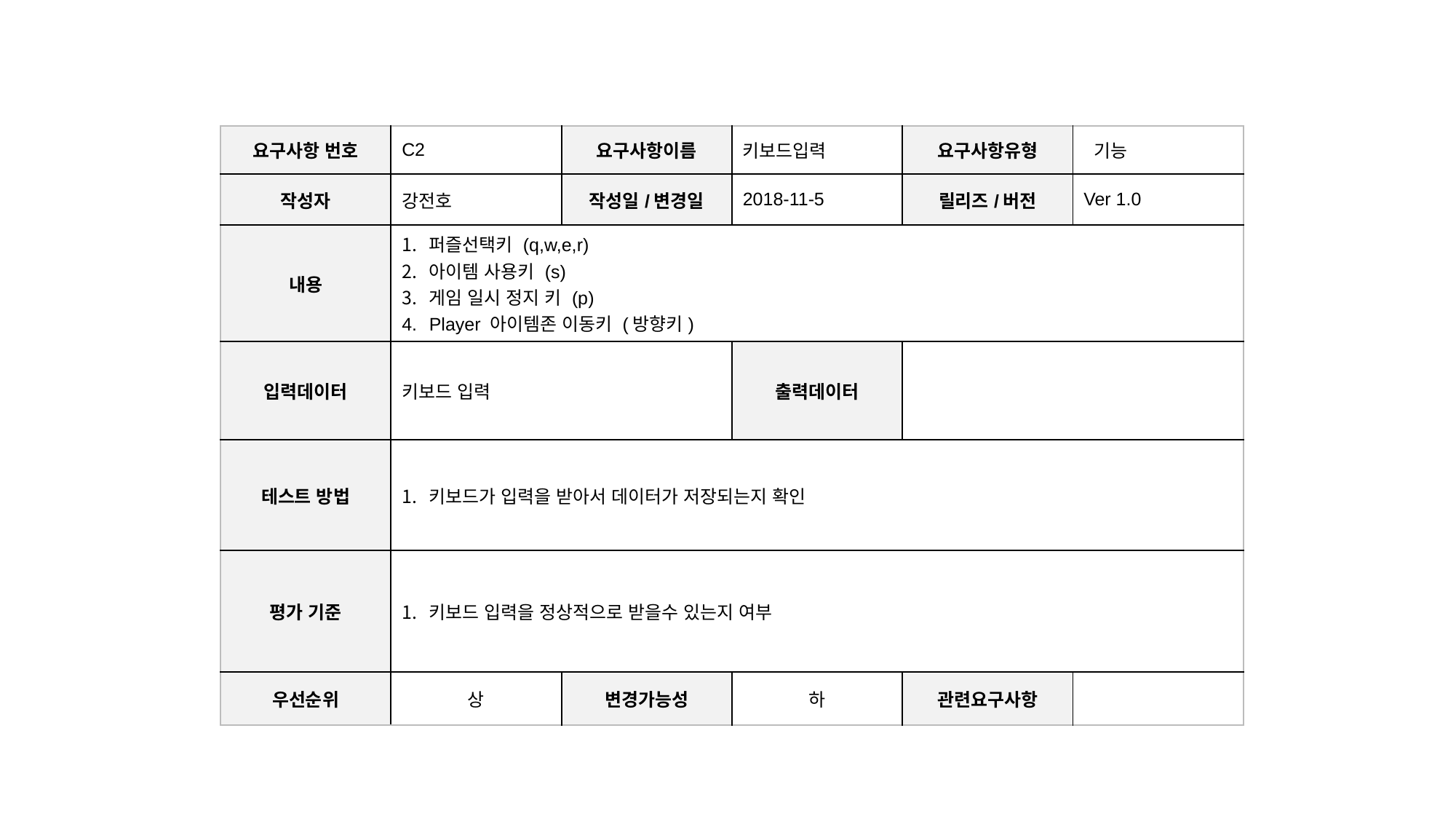

| 요구사항 번호 | C2 | 요구사항이름 | 키보드입력 | 요구사항유형 | 기능 |
| --- | --- | --- | --- | --- | --- |
| 작성자 | 강전호 | 작성일/변경일 | 2018-11-5 | 릴리즈/버전 | Ver 1.0 |
| 내용 | 퍼즐선택키 (q,w,e,r) 아이템 사용키 (s) 게임 일시 정지 키 (p) Player 아이템존 이동키 (방향키) |  |  |  |  |
| 입력데이터 | 키보드 입력 |  | 출력데이터 |  |  |
| 테스트 방법 | 키보드가 입력을 받아서 데이터가 저장되는지 확인 |  |  |  |  |
| 평가 기준 | 키보드 입력을 정상적으로 받을수 있는지 여부 |  |  |  |  |
| 우선순위 | 상 | 변경가능성 | 하 | 관련요구사항 |  |